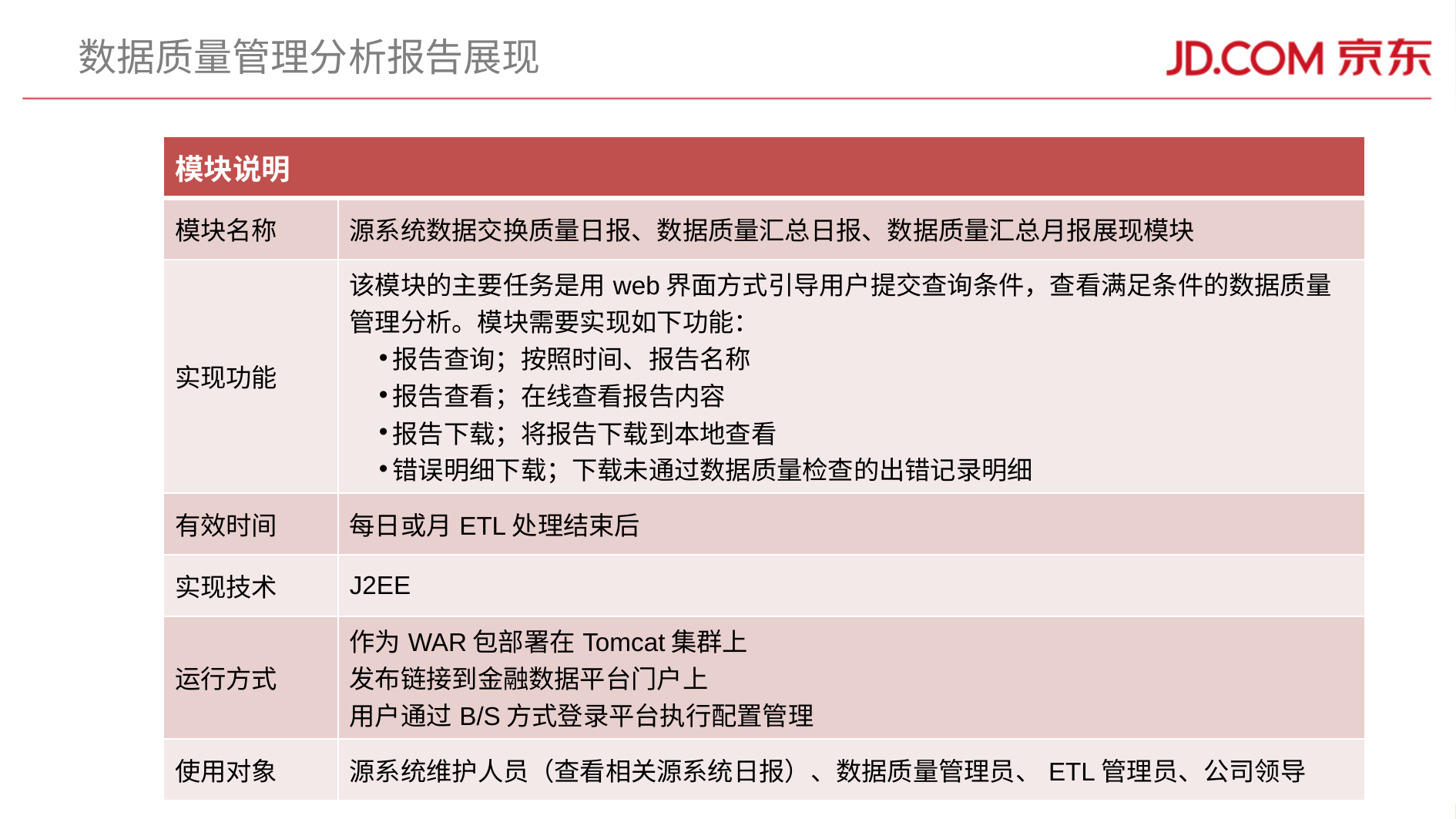

# 数据质量管理分析报告展现
| 模块说明 |  |
| --- | --- |
| 模块名称 | 源系统数据交换质量日报、数据质量汇总日报、数据质量汇总月报展现模块 |
| 实现功能 | 该模块的主要任务是用web界面方式引导用户提交查询条件，查看满足条件的数据质量管理分析。模块需要实现如下功能： 报告查询；按照时间、报告名称 报告查看；在线查看报告内容 报告下载；将报告下载到本地查看 错误明细下载；下载未通过数据质量检查的出错记录明细 |
| 有效时间 | 每日或月ETL处理结束后 |
| 实现技术 | J2EE |
| 运行方式 | 作为WAR包部署在Tomcat集群上 发布链接到金融数据平台门户上 用户通过B/S方式登录平台执行配置管理 |
| 使用对象 | 源系统维护人员（查看相关源系统日报）、数据质量管理员、ETL管理员、公司领导 |